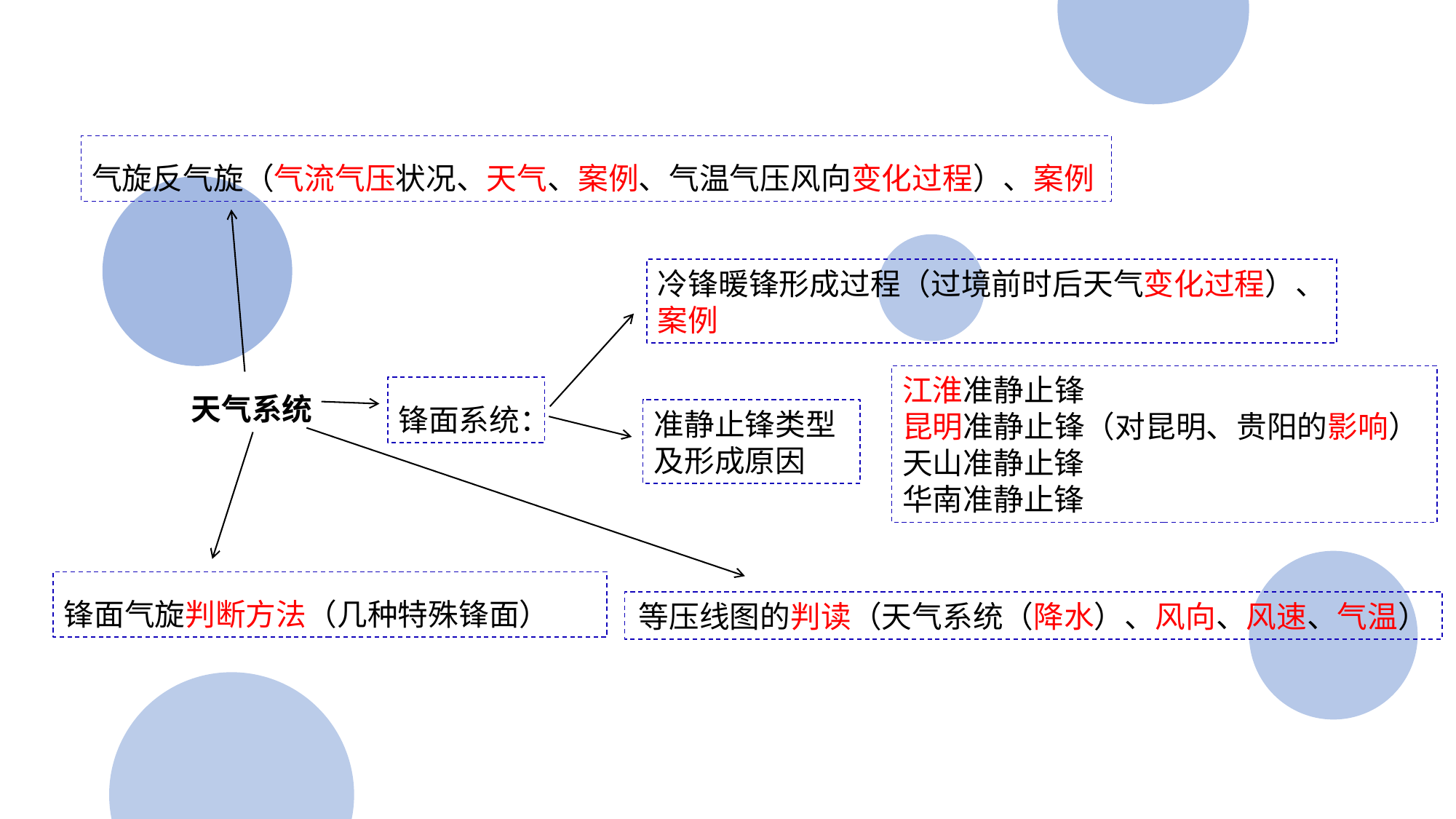

气旋反气旋（气流气压状况、天气、案例、气温气压风向变化过程）、案例

冷锋暖锋形成过程（过境前时后天气变化过程）、案例
江淮准静止锋
昆明准静止锋（对昆明、贵阳的影响）
天山准静止锋
华南准静止锋
天气系统
锋面系统：
准静止锋类型
及形成原因

锋面气旋判断方法（几种特殊锋面）
等压线图的判读（天气系统（降水）、风向、风速、气温）